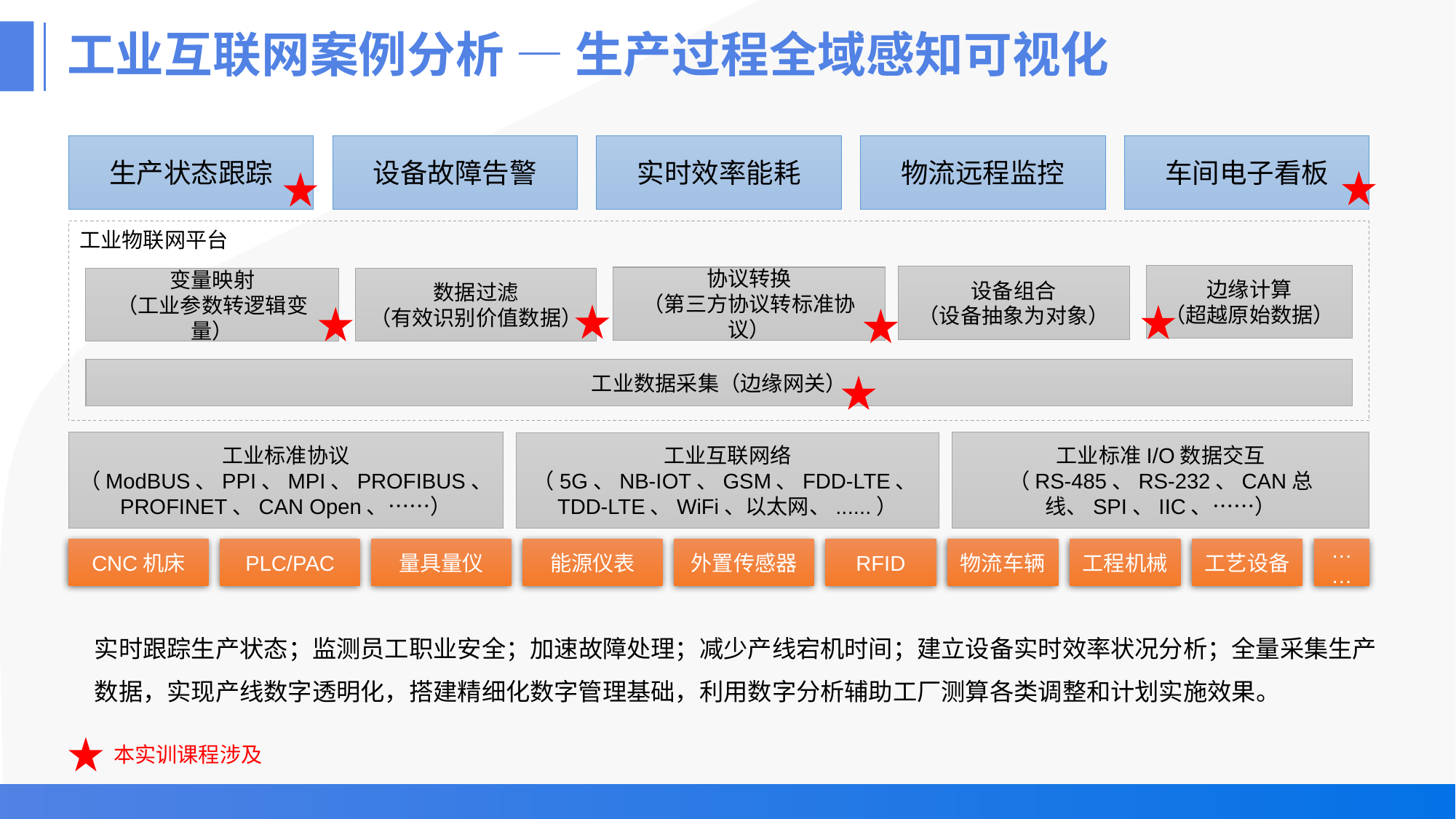

# 工业互联网案例分析 — 生产过程全域感知可视化
生产状态跟踪
设备故障告警
实时效率能耗
物流远程监控
车间电子看板

工业物联网平台
边缘计算
（超越原始数据）
设备组合
（设备抽象为对象）
协议转换
（第三方协议转标准协议）
变量映射
（工业参数转逻辑变量）
数据过滤
（有效识别价值数据）

工业数据采集（边缘网关）

工业标准协议
（ModBUS、PPI、MPI、PROFIBUS、PROFINET、CAN Open、……）
工业标准I/O数据交互
（RS-485、RS-232、CAN总线、SPI、IIC、……）
工业互联网络
（5G、NB-IOT、GSM、FDD-LTE、TDD-LTE、WiFi、以太网、......）
CNC机床
PLC/PAC
量具量仪
能源仪表
外置传感器
RFID
物流车辆
工程机械
工艺设备
……
实时跟踪生产状态；监测员工职业安全；加速故障处理；减少产线宕机时间；建立设备实时效率状况分析；全量采集生产数据，实现产线数字透明化，搭建精细化数字管理基础，利用数字分析辅助工厂测算各类调整和计划实施效果。
本实训课程涉及